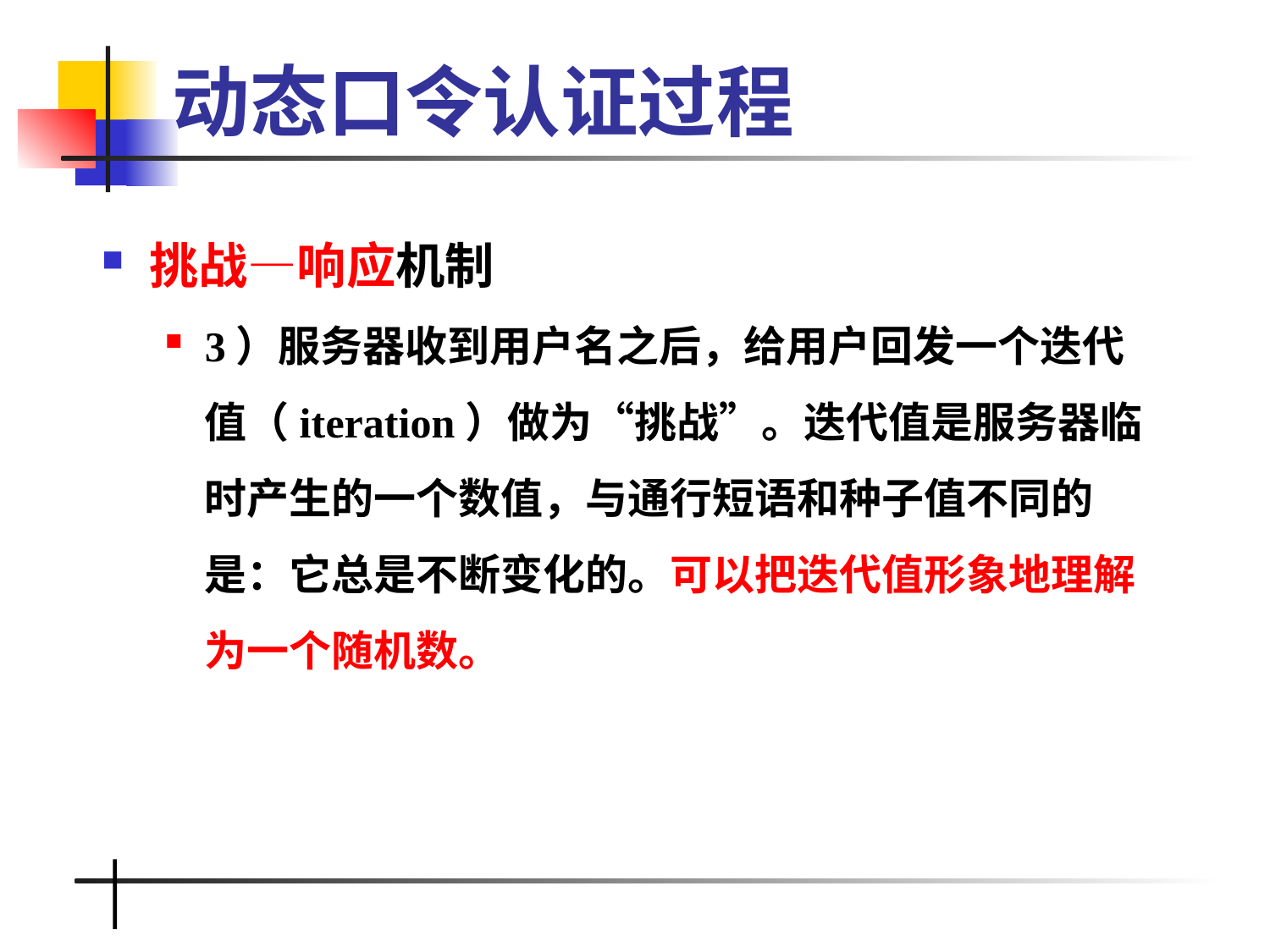

# 动态口令认证过程
挑战—响应机制
3）服务器收到用户名之后，给用户回发一个迭代值（iteration）做为“挑战”。迭代值是服务器临时产生的一个数值，与通行短语和种子值不同的是：它总是不断变化的。可以把迭代值形象地理解为一个随机数。